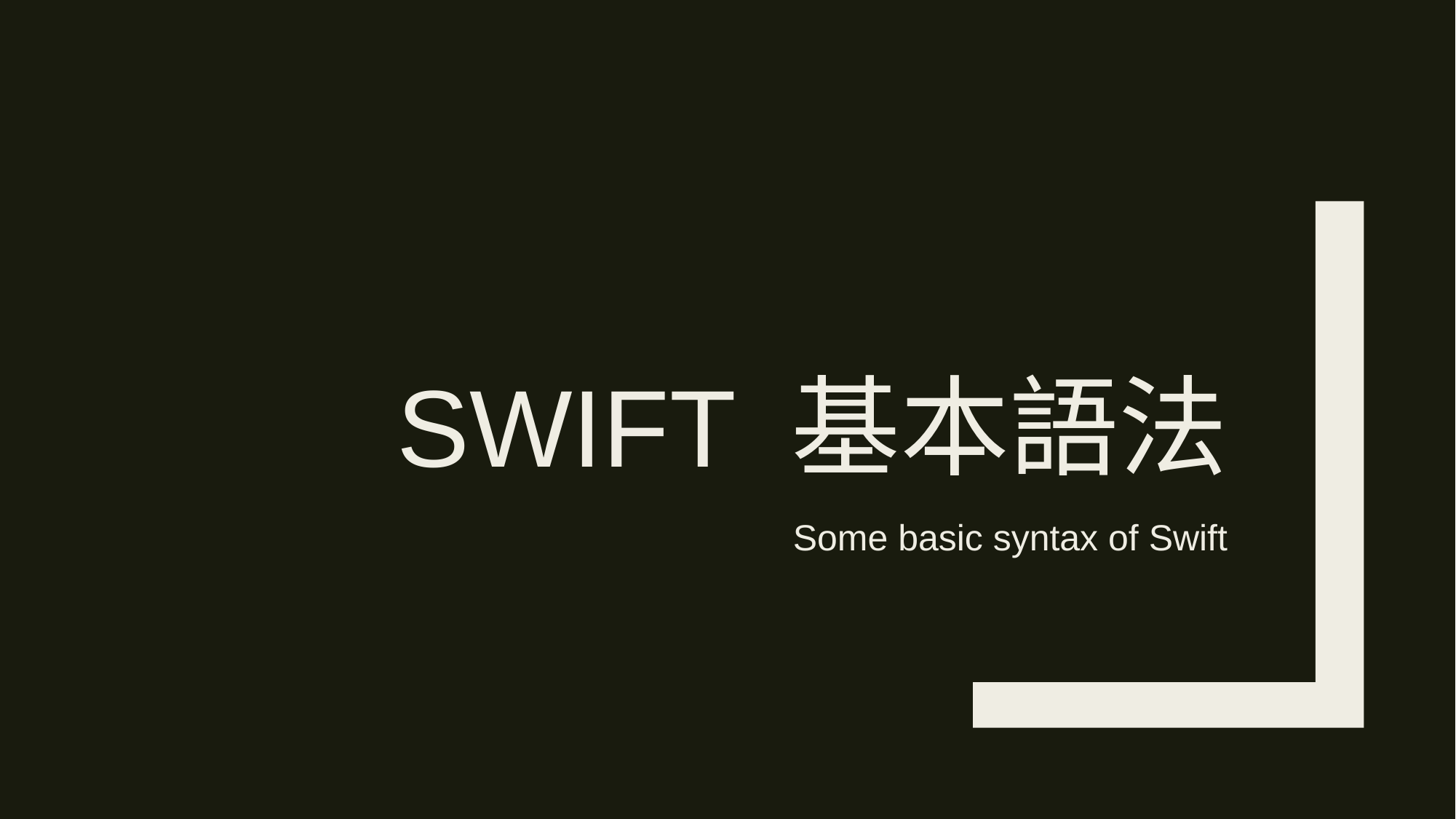

# Swift 基本語法
Some basic syntax of Swift